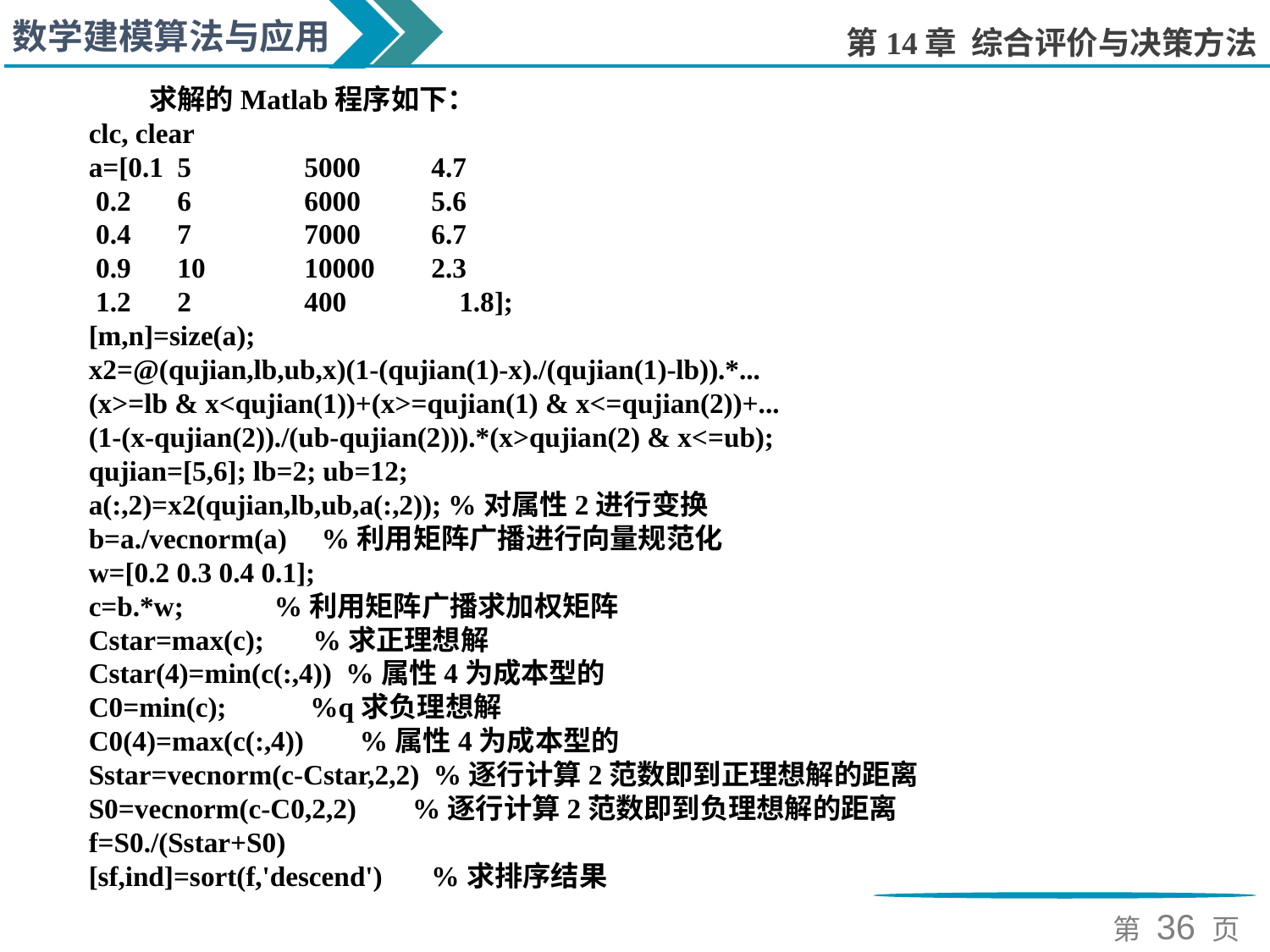

求解的Matlab程序如下：
clc, clear
a=[0.1	5	5000	4.7
 0.2	6	6000	5.6
 0.4	7	7000	6.7
 0.9	10	10000	2.3
 1.2	2	400	    1.8];
[m,n]=size(a);
x2=@(qujian,lb,ub,x)(1-(qujian(1)-x)./(qujian(1)-lb)).*...
(x>=lb & x<qujian(1))+(x>=qujian(1) & x<=qujian(2))+...
(1-(x-qujian(2))./(ub-qujian(2))).*(x>qujian(2) & x<=ub);
qujian=[5,6]; lb=2; ub=12;
a(:,2)=x2(qujian,lb,ub,a(:,2)); %对属性2进行变换
b=a./vecnorm(a)     %利用矩阵广播进行向量规范化
w=[0.2 0.3 0.4 0.1];
c=b.*w;             %利用矩阵广播求加权矩阵
Cstar=max(c);       %求正理想解
Cstar(4)=min(c(:,4))  %属性4为成本型的
C0=min(c);            %q求负理想解
C0(4)=max(c(:,4))        %属性4为成本型的
Sstar=vecnorm(c-Cstar,2,2)  %逐行计算2范数即到正理想解的距离
S0=vecnorm(c-C0,2,2)        %逐行计算2范数即到负理想解的距离
f=S0./(Sstar+S0)
[sf,ind]=sort(f,'descend')       %求排序结果